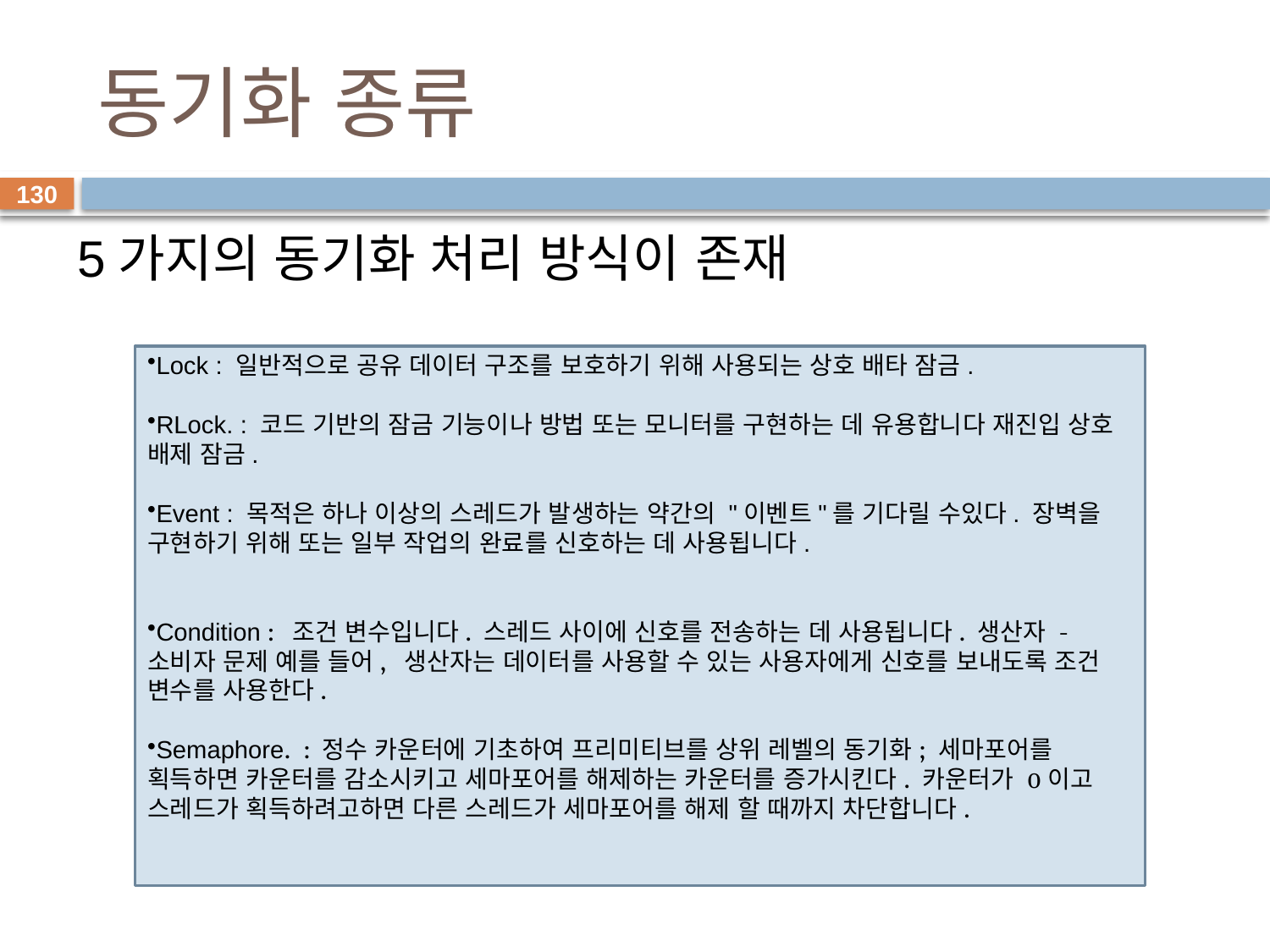

# 동기화 종류
130
5가지의 동기화 처리 방식이 존재
Lock : 일반적으로 공유 데이터 구조를 보호하기 위해 사용되는 상호 배타 잠금.

RLock. : 코드 기반의 잠금 기능이나 방법 또는 모니터를 구현하는 데 유용합니다 재진입 상호 배제 잠금.

Event : 목적은 하나 이상의 스레드가 발생하는 약간의 "이벤트"를 기다릴 수있다. 장벽을 구현하기 위해 또는 일부 작업의 완료를 신호하는 데 사용됩니다.

Condition :  조건 변수입니다. 스레드 사이에 신호를 전송하는 데 사용됩니다. 생산자 - 소비자 문제 예를 들어,  생산자는 데이터를 사용할 수 있는 사용자에게 신호를 보내도록 조건 변수를 사용한다.

Semaphore.  : 정수 카운터에 기초하여 프리미티브를 상위 레벨의 동기화; 세마포어를 획득하면 카운터를 감소시키고 세마포어를 해제하는 카운터를 증가시킨다. 카운터가 0이고 스레드가 획득하려고하면 다른 스레드가 세마포어를 해제 할 때까지 차단합니다.